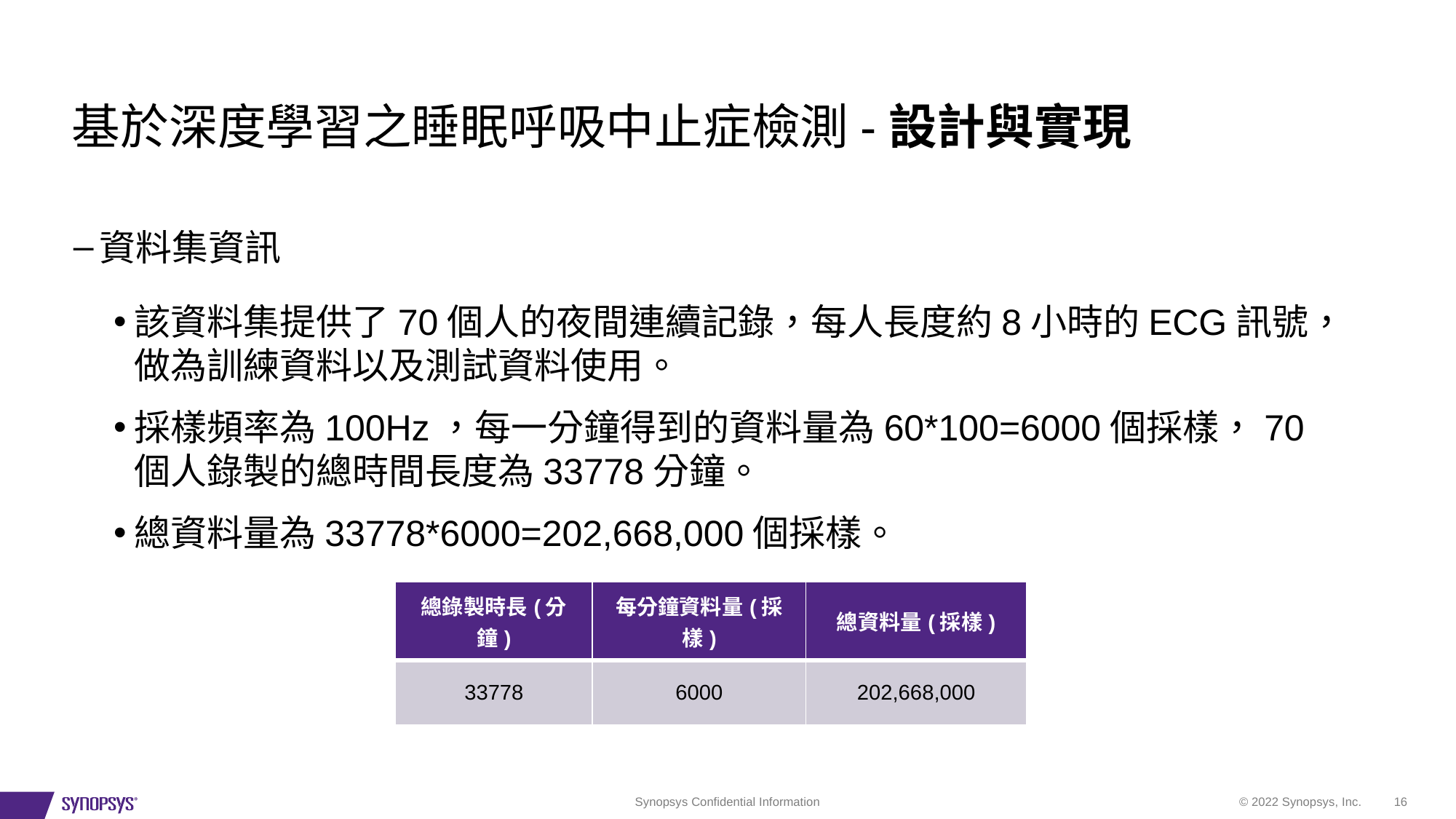

基於深度學習之睡眠呼吸中止症檢測-設計與實現
資料集資訊
該資料集提供了70個人的夜間連續記錄，每人長度約8小時的ECG訊號，做為訓練資料以及測試資料使用。
採樣頻率為100Hz，每一分鐘得到的資料量為60*100=6000個採樣，70個人錄製的總時間長度為33778分鐘。
總資料量為33778*6000=202,668,000個採樣。
| 總錄製時長(分鐘)​ | 每分鐘資料量​(採樣) | 總資料量(採樣) |
| --- | --- | --- |
| 33778​ | 6000 | 202,668,000 |